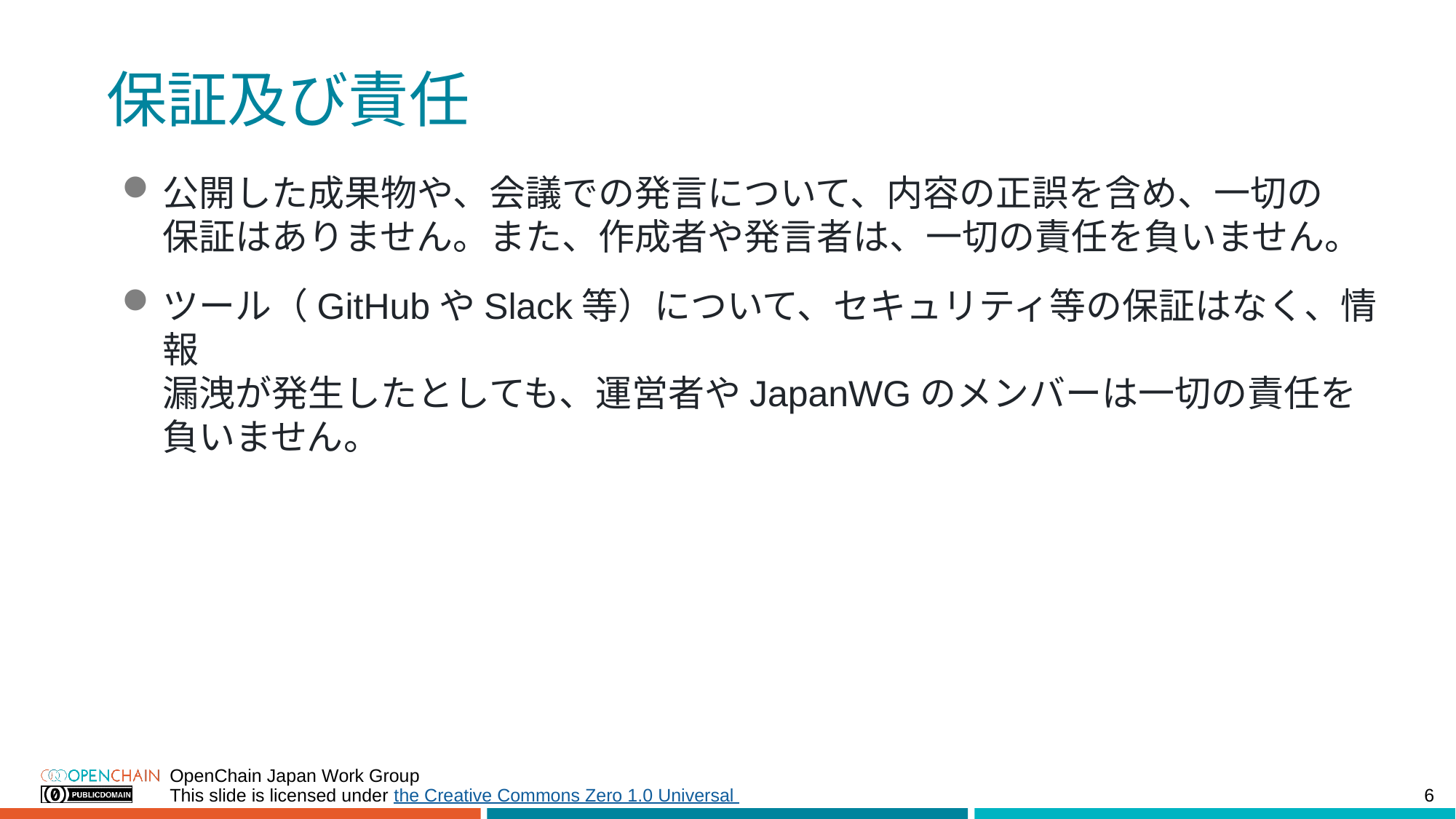

2023年10月全体会合
アジェンダから
文章を引用しています
# 保証及び責任
公開した成果物や、会議での発言について、内容の正誤を含め、一切の
保証はありません。また、作成者や発言者は、一切の責任を負いません。
ツール（GitHubやSlack等）について、セキュリティ等の保証はなく、情報
漏洩が発生したとしても、運営者やJapanWGのメンバーは一切の責任を
負いません。
OpenChain Japan Work Group
6